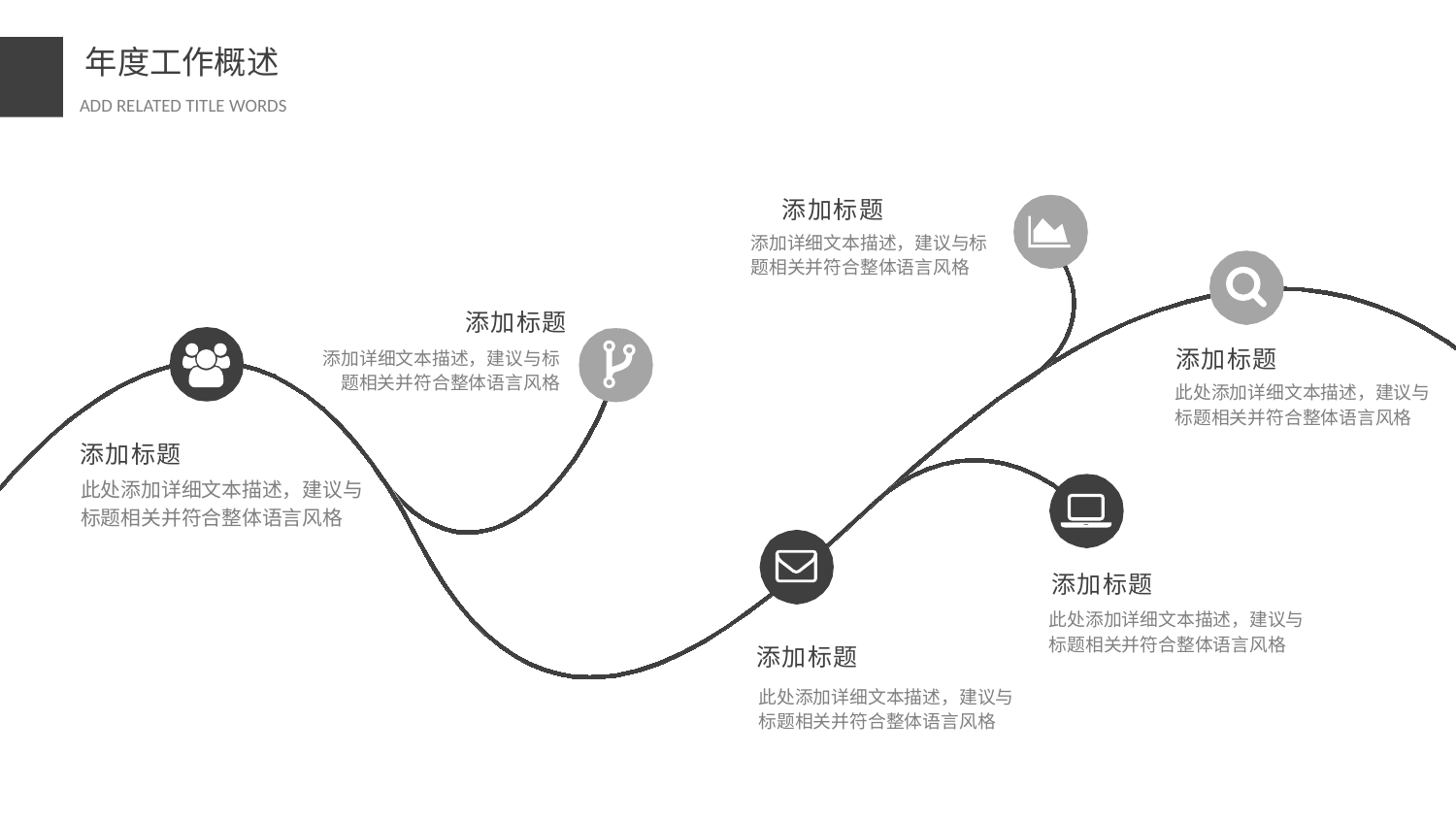

添加标题
添加详细文本描述，建议与标题相关并符合整体语言风格

添加标题
添加详细文本描述，建议与标题相关并符合整体语言风格

添加标题
此处添加详细文本描述，建议与标题相关并符合整体语言风格
添加标题
此处添加详细文本描述，建议与标题相关并符合整体语言风格

添加标题
此处添加详细文本描述，建议与标题相关并符合整体语言风格
添加标题
此处添加详细文本描述，建议与标题相关并符合整体语言风格